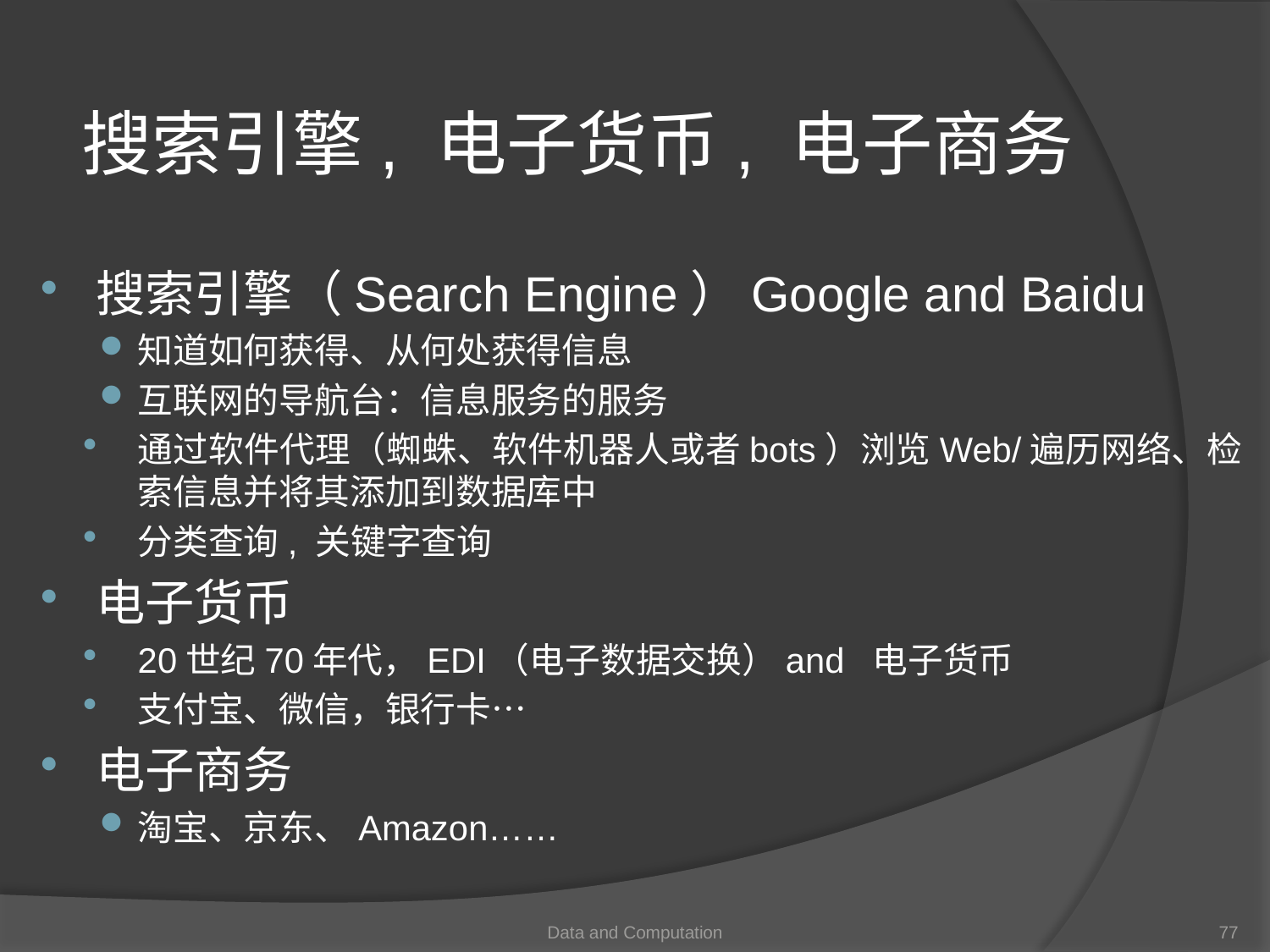

# 搜索引擎, 电子货币, 电子商务
搜索引擎（Search Engine）Google and Baidu
知道如何获得、从何处获得信息
互联网的导航台：信息服务的服务
通过软件代理（蜘蛛、软件机器人或者bots）浏览Web/遍历网络、检索信息并将其添加到数据库中
分类查询, 关键字查询
电子货币
20世纪70年代，EDI（电子数据交换）and  电子货币
支付宝、微信，银行卡…
电子商务
淘宝、京东、Amazon……

Data and Computation
77